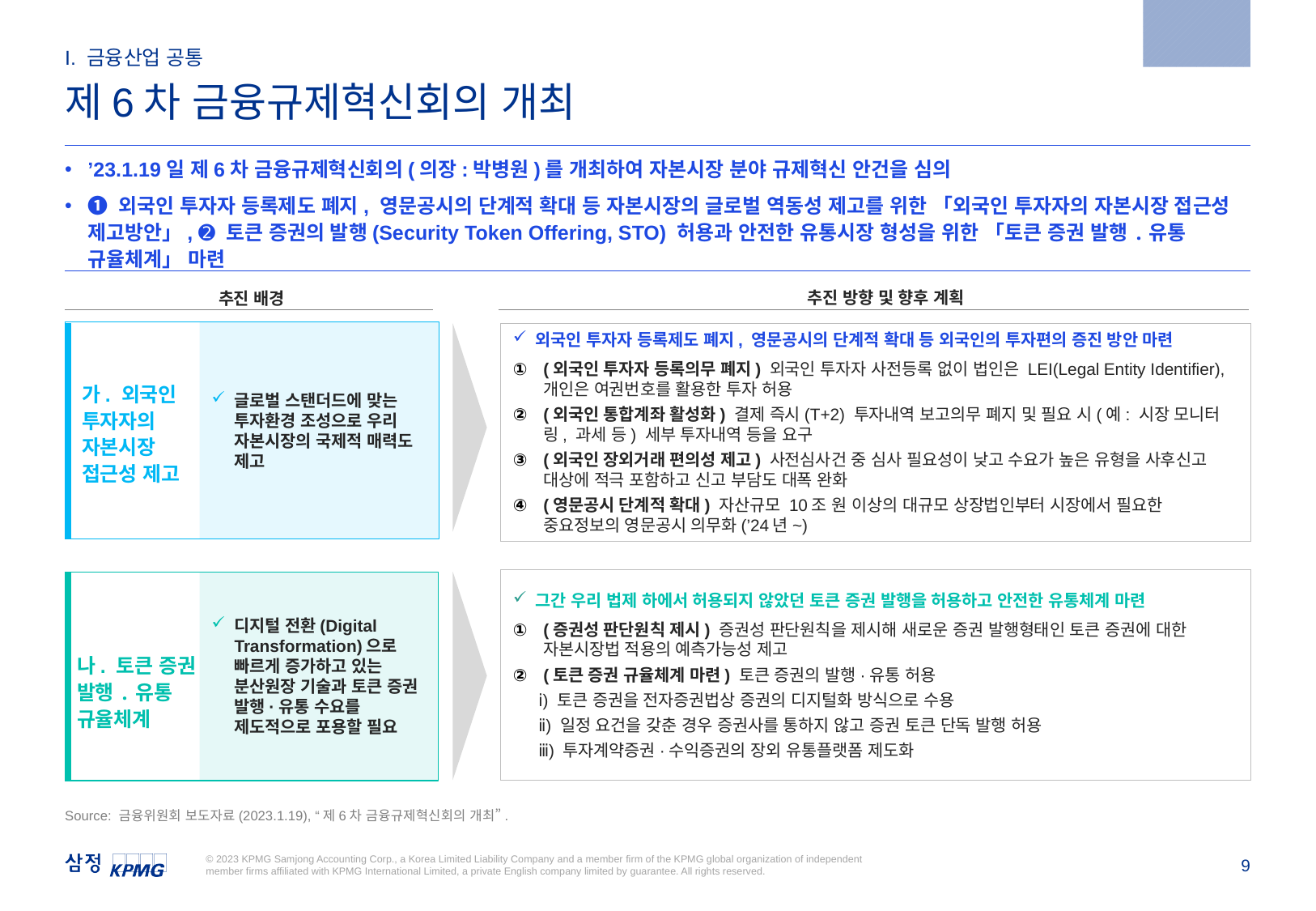

2023.1.19
I. 금융산업 공통
제6차 금융규제혁신회의 개최
’23.1.19일 제6차 금융규제혁신회의(의장:박병원)를 개최하여 자본시장 분야 규제혁신 안건을 심의
➊ 외국인 투자자 등록제도 폐지, 영문공시의 단계적 확대 등 자본시장의 글로벌 역동성 제고를 위한 「외국인 투자자의 자본시장 접근성 제고방안」, ➋ 토큰 증권의 발행(Security Token Offering, STO) 허용과 안전한 유통시장 형성을 위한 「토큰 증권 발행 ․ 유통 규율체계」 마련

추진 방향 및 향후 계획
추진 배경
글로벌 스탠더드에 맞는 투자환경 조성으로 우리 자본시장의 국제적 매력도 제고

가. 외국인 투자자의 자본시장 접근성 제고

외국인 투자자 등록제도 폐지, 영문공시의 단계적 확대 등 외국인의 투자편의 증진 방안 마련
(외국인 투자자 등록의무 폐지) 외국인 투자자 사전등록 없이 법인은 LEI(Legal Entity Identifier), 개인은 여권번호를 활용한 투자 허용
(외국인 통합계좌 활성화) 결제 즉시(T+2) 투자내역 보고의무 폐지 및 필요 시(예: 시장 모니터링, 과세 등) 세부 투자내역 등을 요구
(외국인 장외거래 편의성 제고) 사전심사건 중 심사 필요성이 낮고 수요가 높은 유형을 사후신고 대상에 적극 포함하고 신고 부담도 대폭 완화
(영문공시 단계적 확대) 자산규모 10조 원 이상의 대규모 상장법인부터 시장에서 필요한 중요정보의 영문공시 의무화(’24년~)

그간 우리 법제 하에서 허용되지 않았던 토큰 증권 발행을 허용하고 안전한 유통체계 마련
(증권성 판단원칙 제시) 증권성 판단원칙을 제시해 새로운 증권 발행형태인 토큰 증권에 대한 자본시장법 적용의 예측가능성 제고
(토큰 증권 규율체계 마련) 토큰 증권의 발행·유통 허용
ⅰ) 토큰 증권을 전자증권법상 증권의 디지털화 방식으로 수용
ⅱ) 일정 요건을 갖춘 경우 증권사를 통하지 않고 증권 토큰 단독 발행 허용
ⅲ) 투자계약증권·수익증권의 장외 유통플랫폼 제도화
디지털 전환(Digital Transformation)으로 빠르게 증가하고 있는 분산원장 기술과 토큰 증권 발행·유통 수요를 제도적으로 포용할 필요

나. 토큰 증권 발행 ․ 유통 규율체계

Source: 금융위원회 보도자료(2023.1.19), “제6차 금융규제혁신회의 개최”.